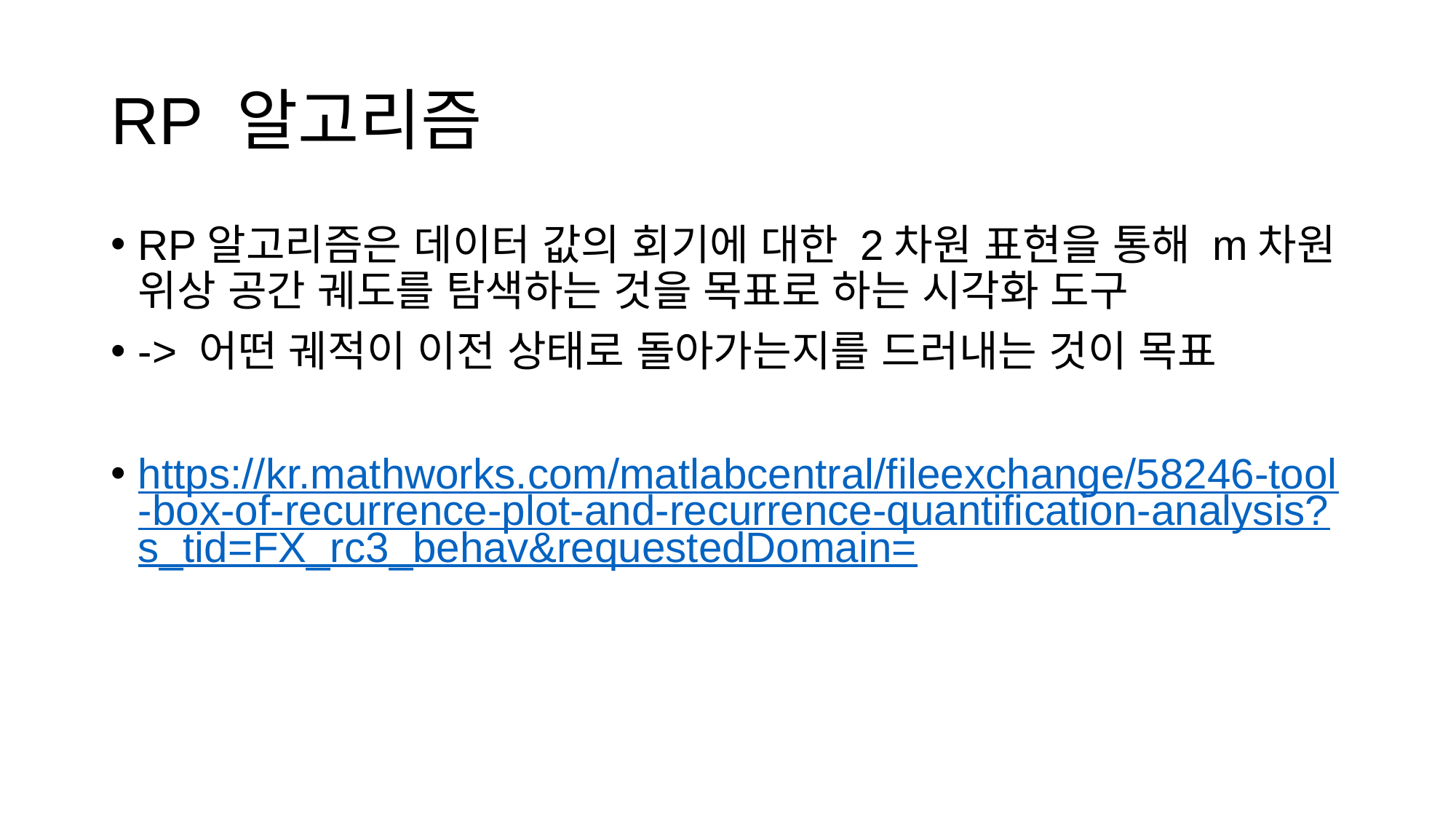

# RP 알고리즘
RP알고리즘은 데이터 값의 회기에 대한 2차원 표현을 통해 m차원 위상 공간 궤도를 탐색하는 것을 목표로 하는 시각화 도구
-> 어떤 궤적이 이전 상태로 돌아가는지를 드러내는 것이 목표

https://kr.mathworks.com/matlabcentral/fileexchange/58246-tool-box-of-recurrence-plot-and-recurrence-quantification-analysis?s_tid=FX_rc3_behav&requestedDomain=